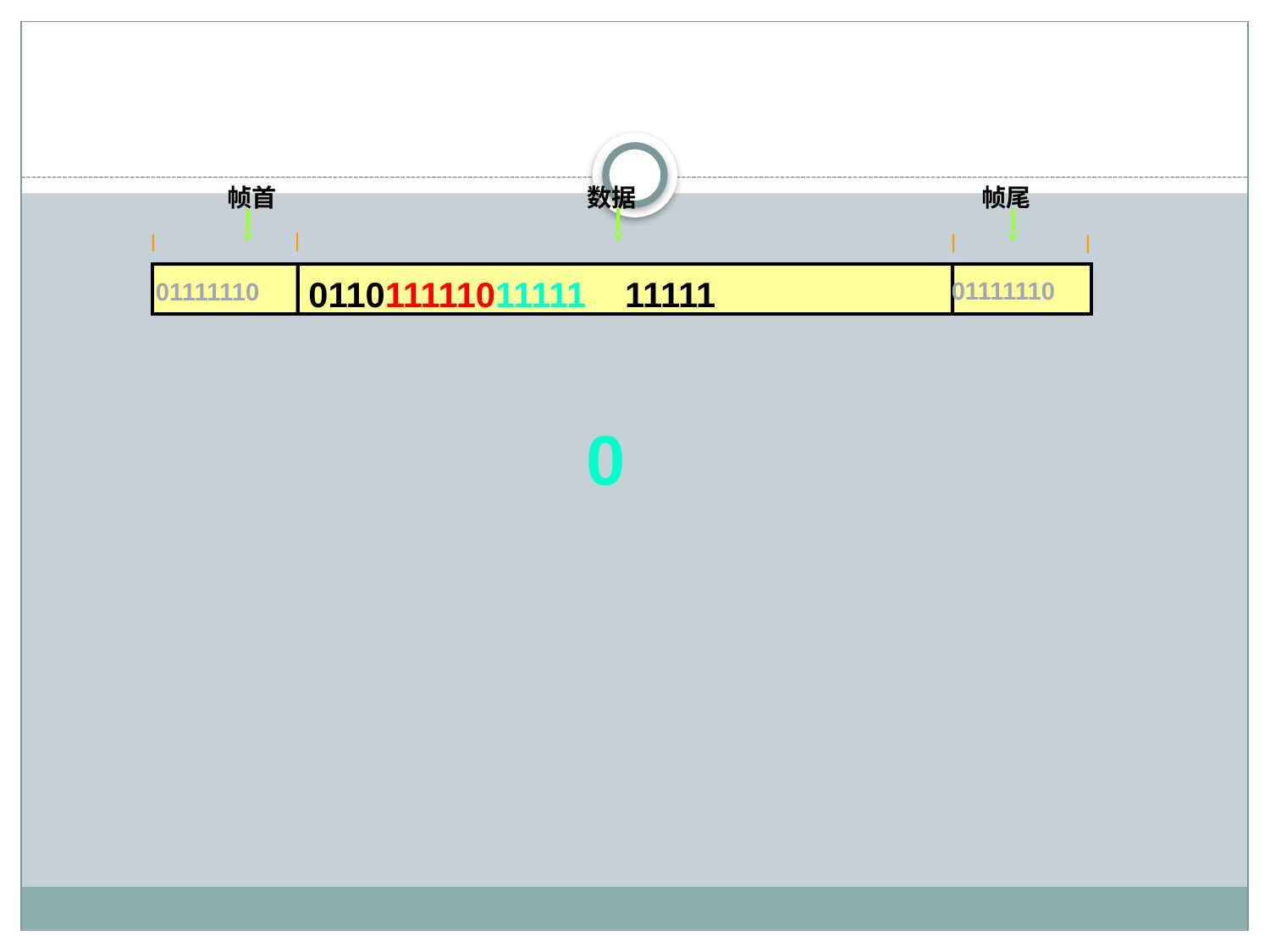

#
帧首
数据
帧尾

011011111011111    11111
01111110
01111110
0